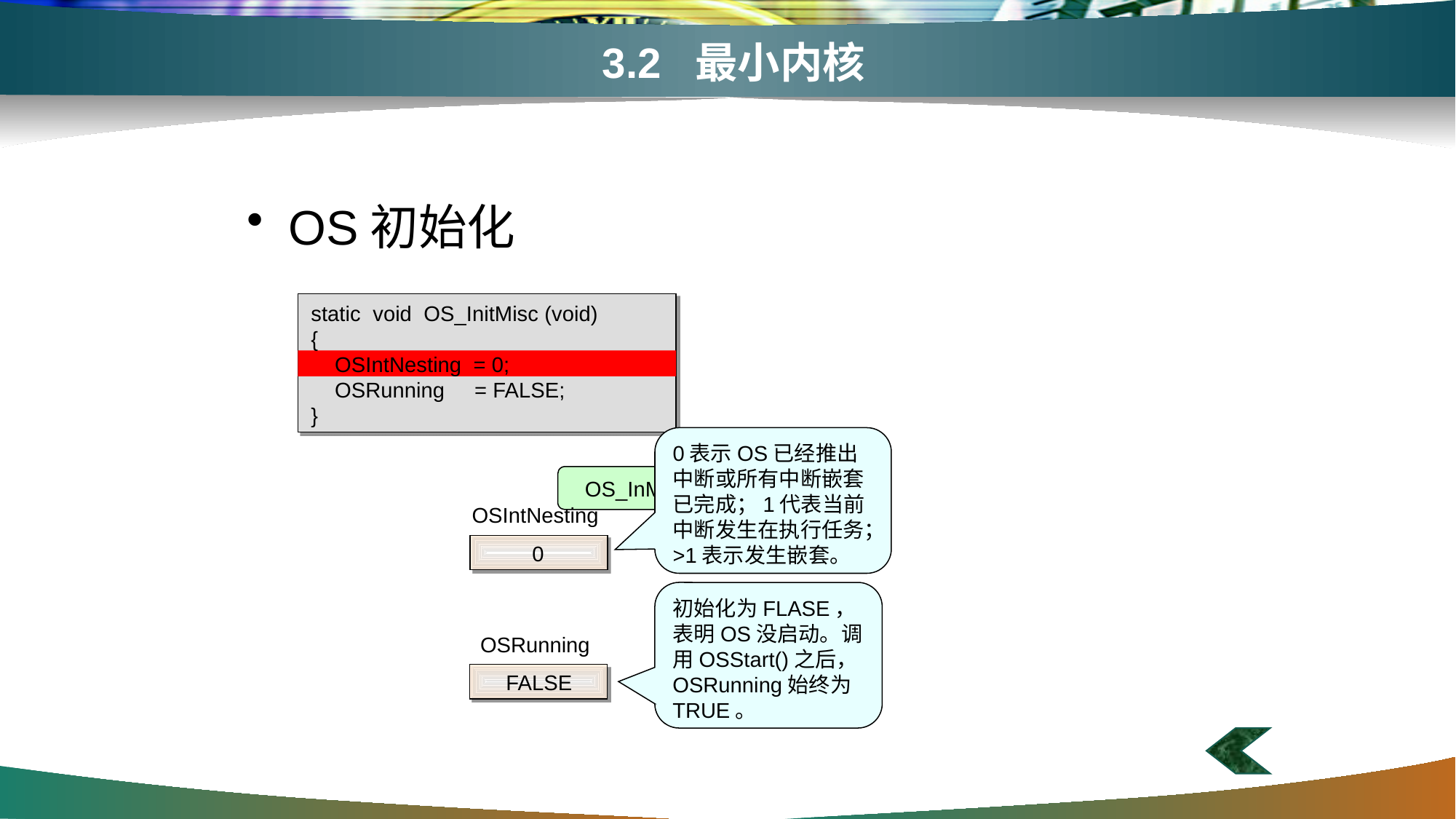

# 3.2  最小内核

OS初始化

static  void  OS_InitMisc (void)
{
    OSIntNesting  = 0;
    OSRunning     = FALSE;
}

0表示OS已经推出中断或所有中断嵌套已完成；1代表当前中断发生在执行任务；>1表示发生嵌套。
OS_InMisc（）
OSIntNesting

0
初始化为FLASE，表明OS没启动。调用OSStart()之后， OSRunning始终为TRUE。
OSRunning

FALSE